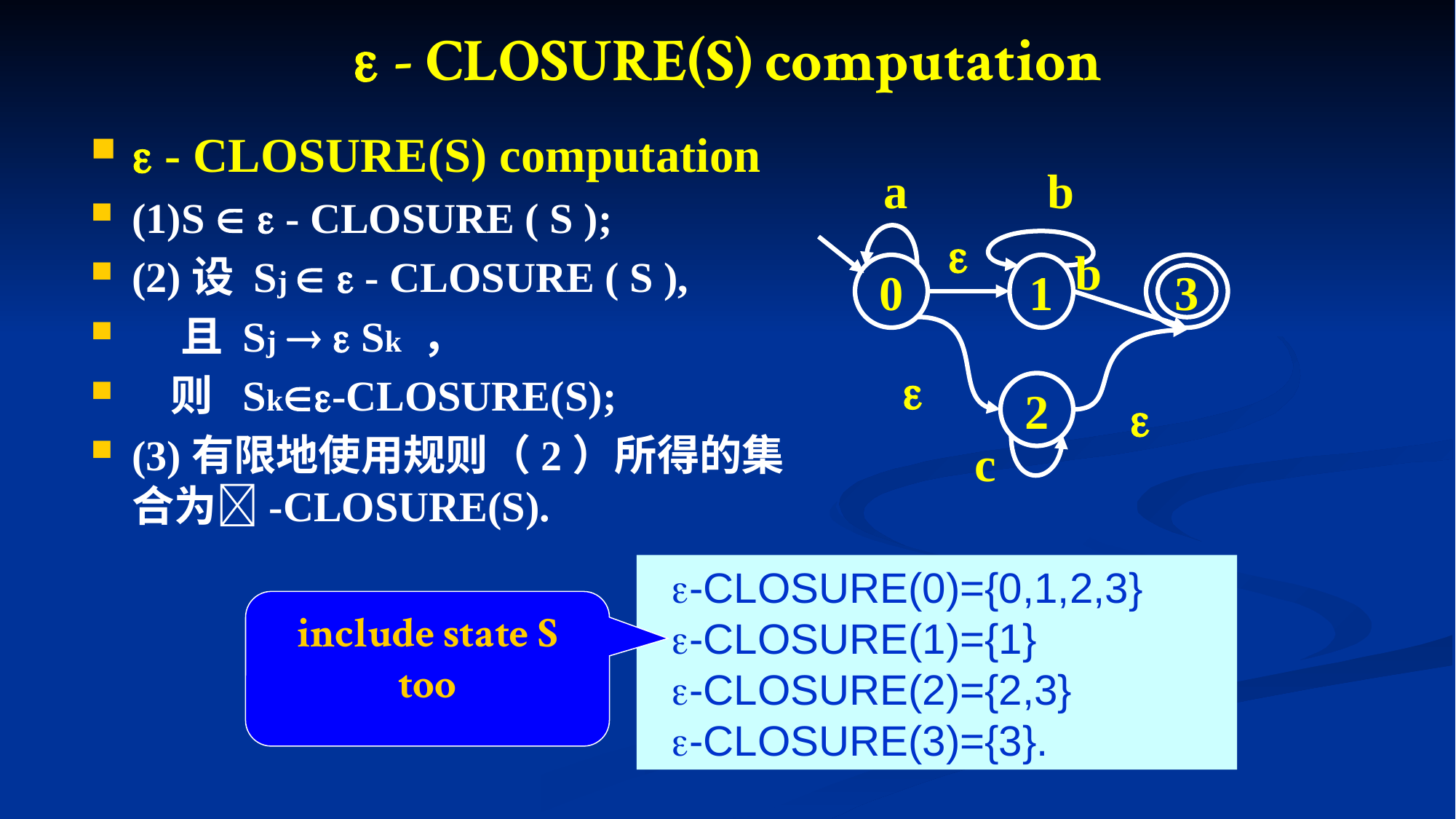

# ε - CLOSURE(S) computation
ε - CLOSURE(S) computation
(1)S ∈ ε - CLOSURE ( S );
(2)设 Sj ∈ ε - CLOSURE ( S ),
    且 Sj → ε Sk ，
   则  Sk∈ε-CLOSURE(S);
(3)有限地使用规则（2）所得的集合为ε-CLOSURE(S).

a
b
ε

b
0
1
3
ε
2
ε
c
  ε-CLOSURE(0)={0,1,2,3}
  ε-CLOSURE(1)={1}
  ε-CLOSURE(2)={2,3}
  ε-CLOSURE(3)={3}.
include state S too
79